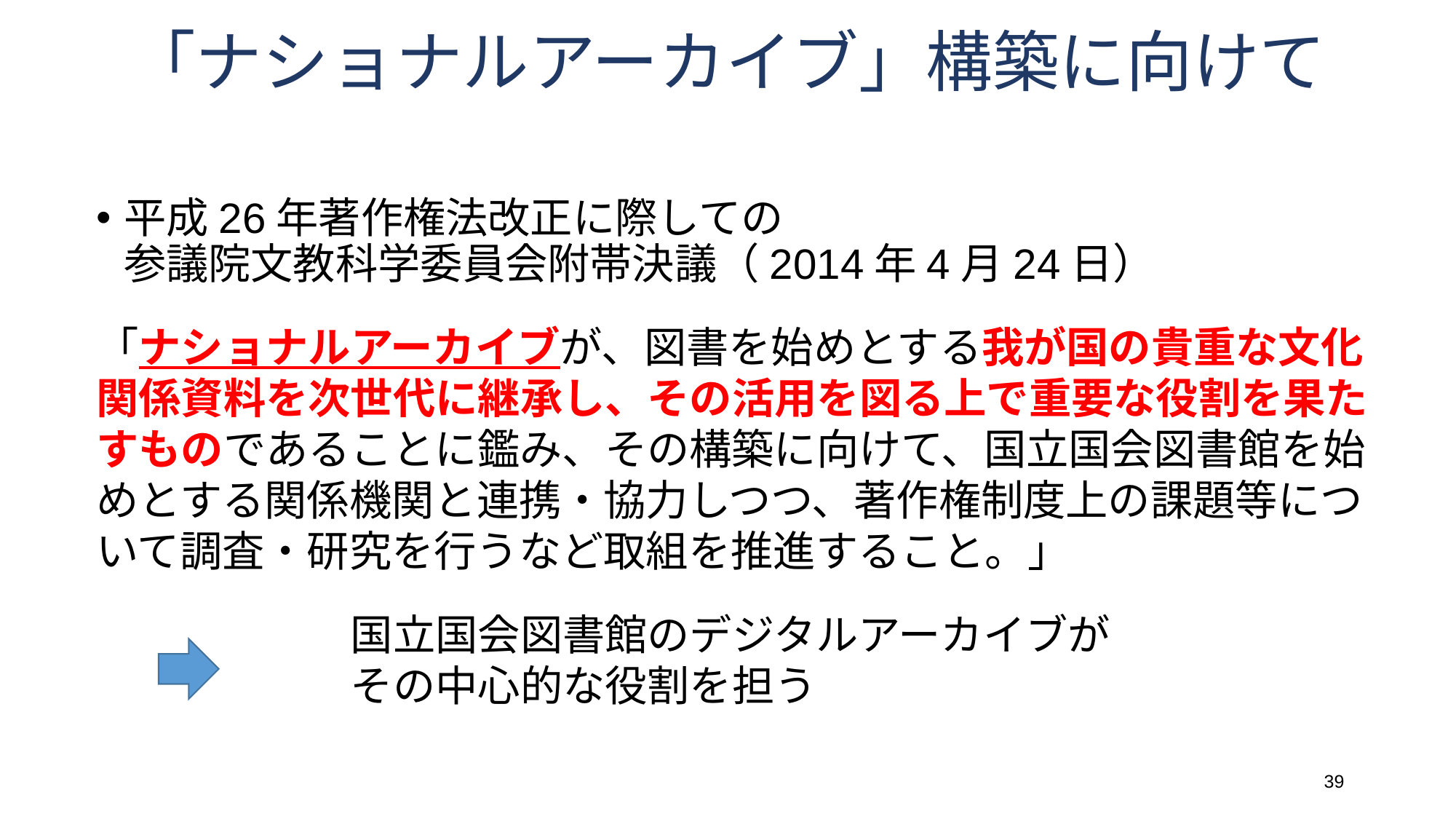

# 「ナショナルアーカイブ」構築に向けて
平成26年著作権法改正に際しての
参議院文教科学委員会附帯決議（2014年4月24日）

「ナショナルアーカイブが、図書を始めとする我が国の貴重な文化関係資料を次世代に継承し、その活用を図る上で重要な役割を果たすものであることに鑑み、その構築に向けて、国立国会図書館を始めとする関係機関と連携・協力しつつ、著作権制度上の課題等について調査・研究を行うなど取組を推進すること。」
　　　　　　国立国会図書館のデジタルアーカイブが
　　　　　　その中心的な役割を担う

39